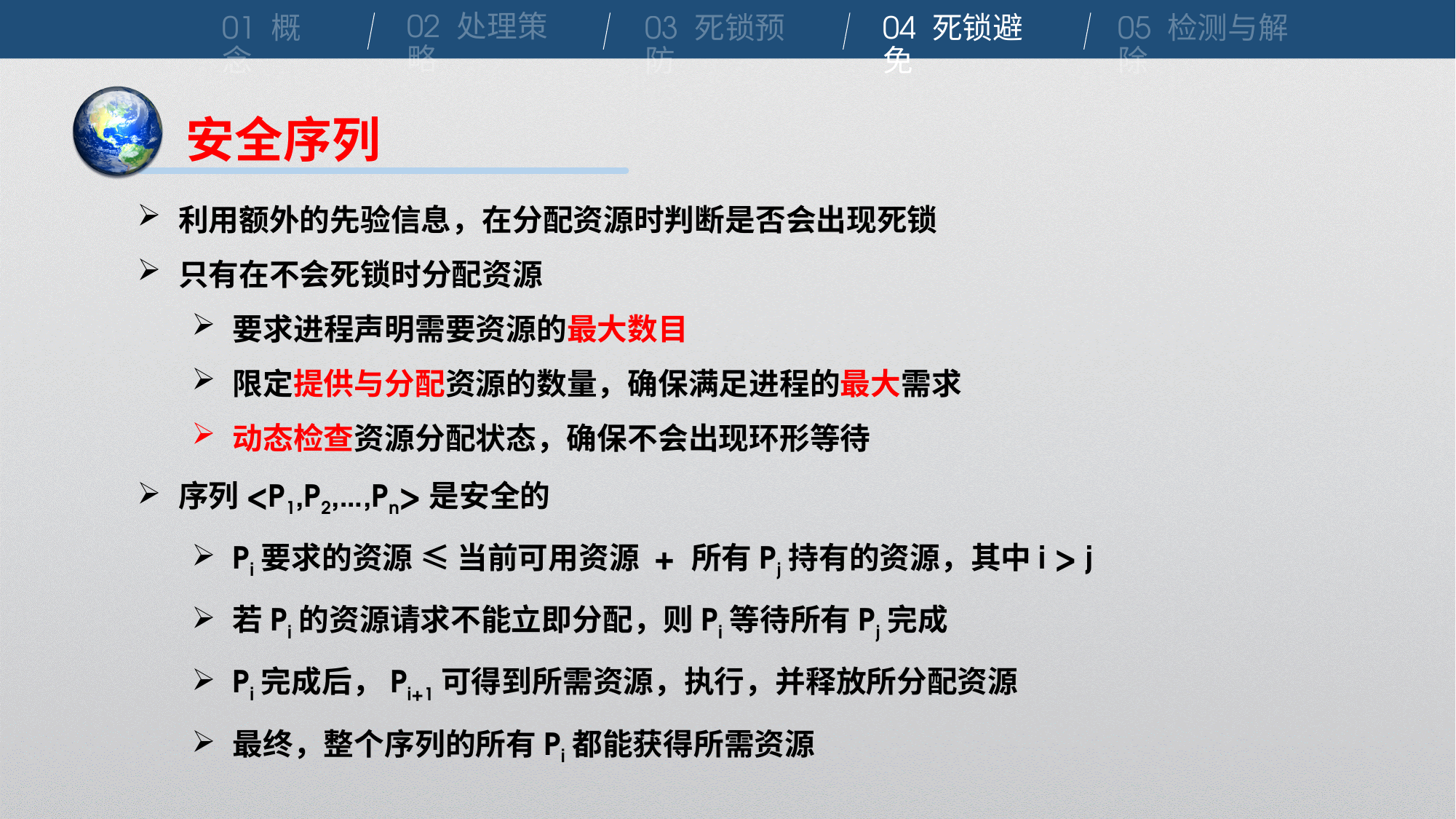

02 处理策略
01 概念
04 死锁避免
03 死锁预防
05 检测与解除
安全序列
利用额外的先验信息，在分配资源时判断是否会出现死锁
只有在不会死锁时分配资源
要求进程声明需要资源的最大数目
限定提供与分配资源的数量，确保满足进程的最大需求
动态检查资源分配状态，确保不会出现环形等待
序列<P1,P2,…,Pn>是安全的
Pi要求的资源 ≤ 当前可用资源 + 所有Pj持有的资源，其中i > j
若Pi的资源请求不能立即分配，则Pi等待所有Pj完成
Pi完成后，Pi+1可得到所需资源，执行，并释放所分配资源
最终，整个序列的所有Pi都能获得所需资源